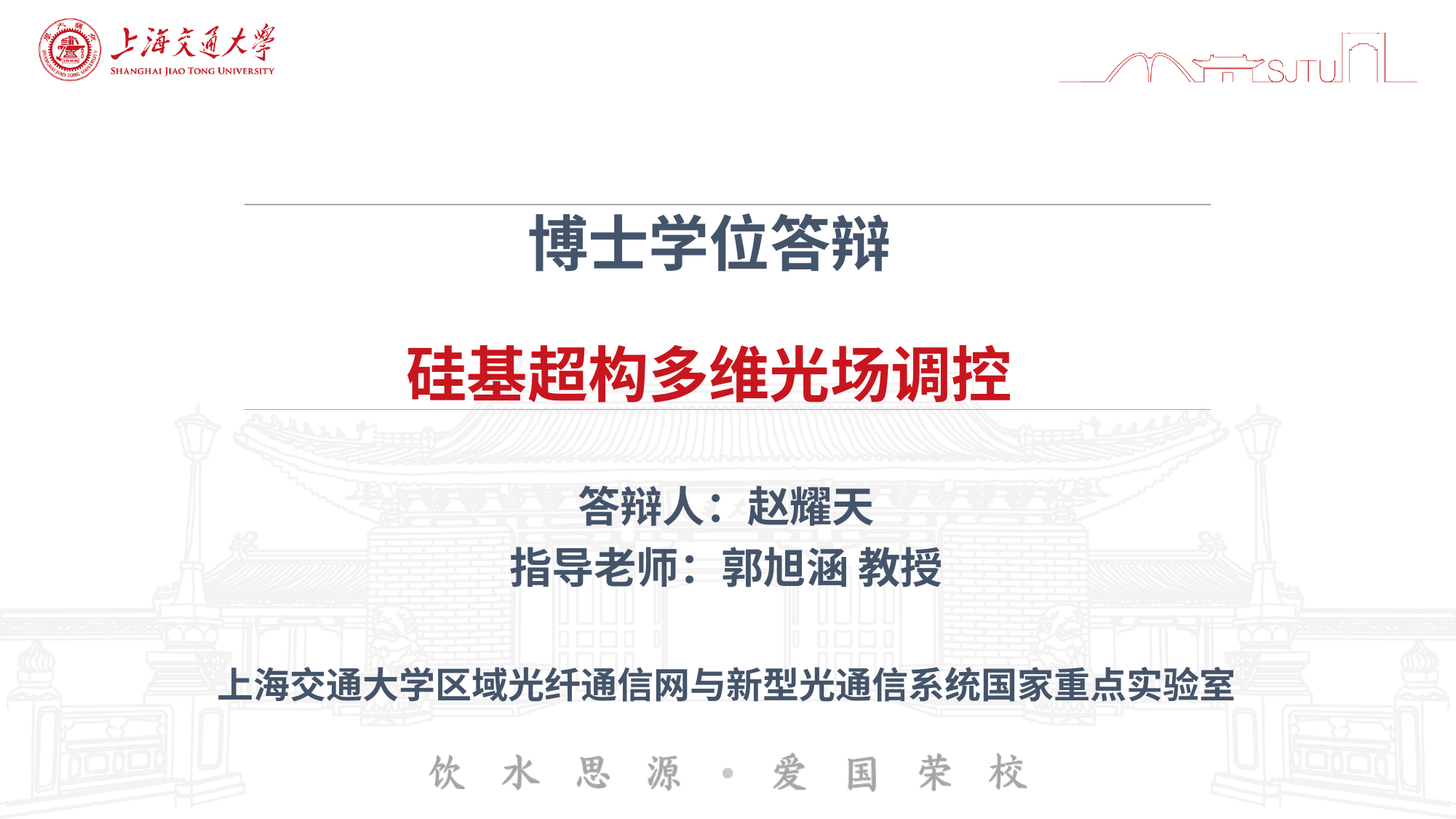

# 博士学位答辩 硅基超构多维光场调控
答辩人：赵耀天
指导老师：郭旭涵 教授

上海交通大学区域光纤通信网与新型光通信系统国家重点实验室